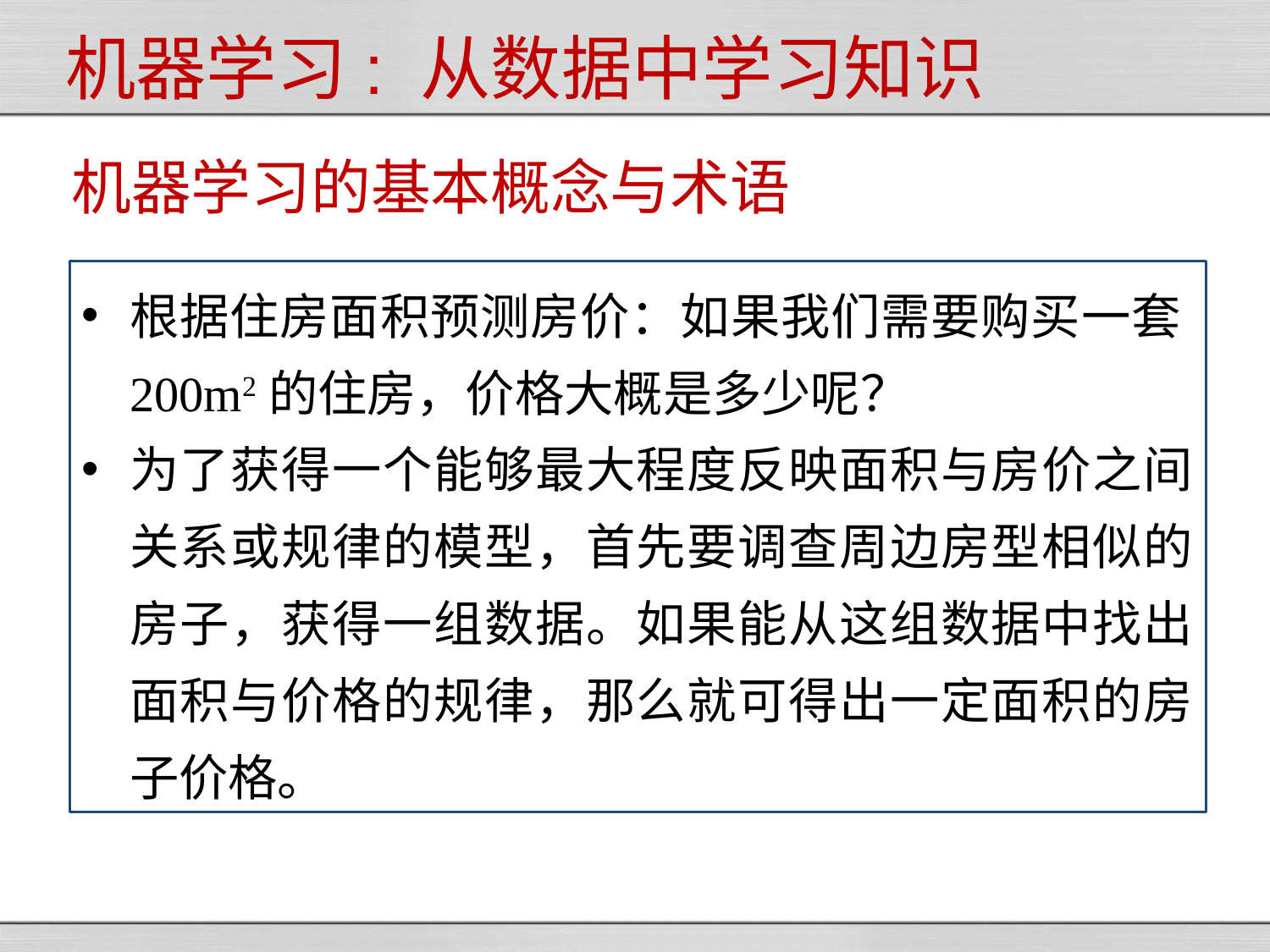

#
机器学习: 从数据中学习知识
机器学习的基本概念与术语
根据住房面积预测房价：如果我们需要购买一套200m2的住房，价格大概是多少呢？
为了获得一个能够最大程度反映面积与房价之间关系或规律的模型，首先要调查周边房型相似的房子，获得一组数据。如果能从这组数据中找出面积与价格的规律，那么就可得出一定面积的房子价格。